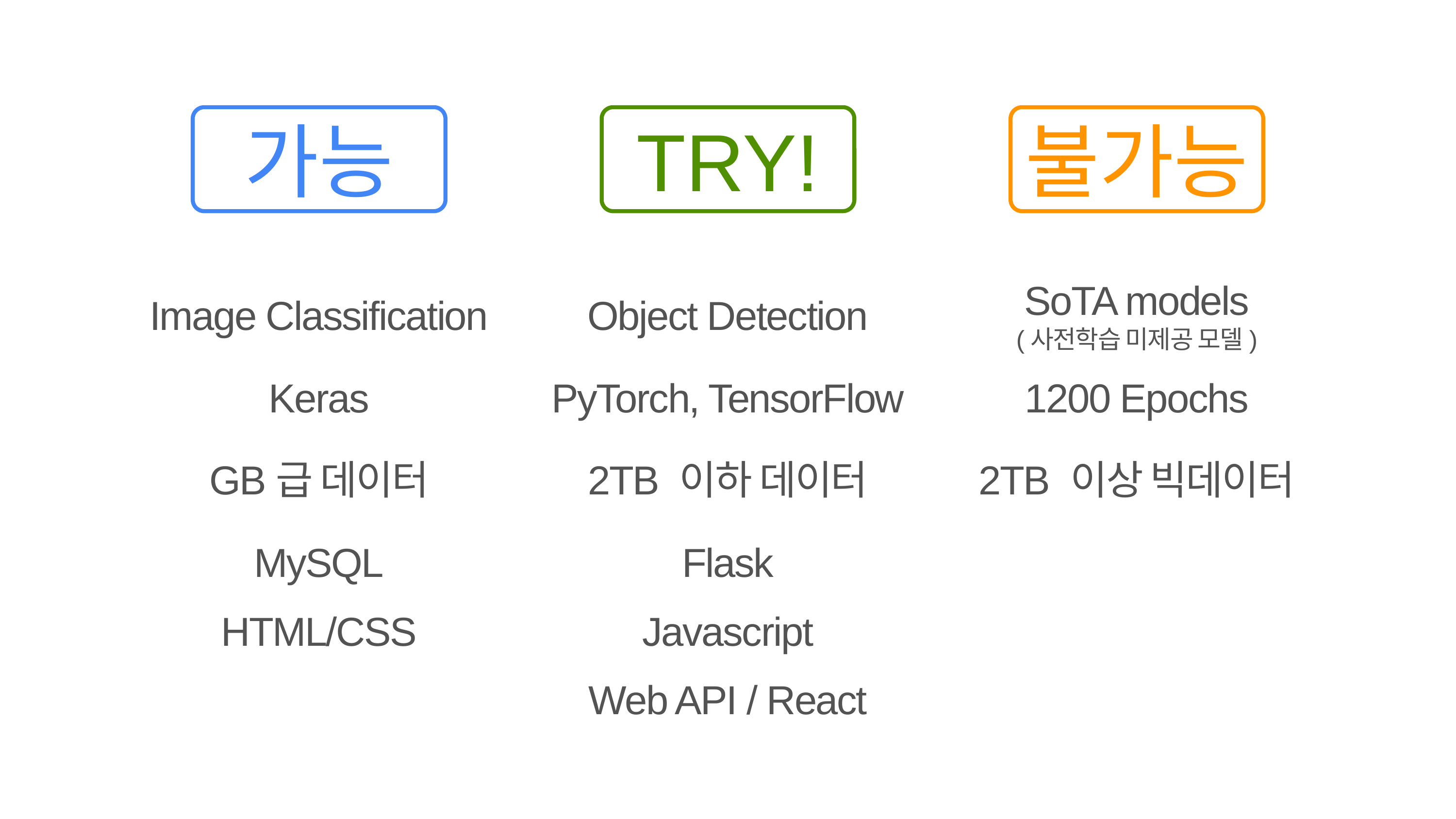

가능
TRY!
불가능
SoTA models
(사전학습 미제공 모델)
Image Classification
Object Detection
Keras
PyTorch, TensorFlow
1200 Epochs
GB급 데이터
2TB 이하 데이터
2TB 이상 빅데이터
MySQL
Flask
HTML/CSS
Javascript
Web API / React